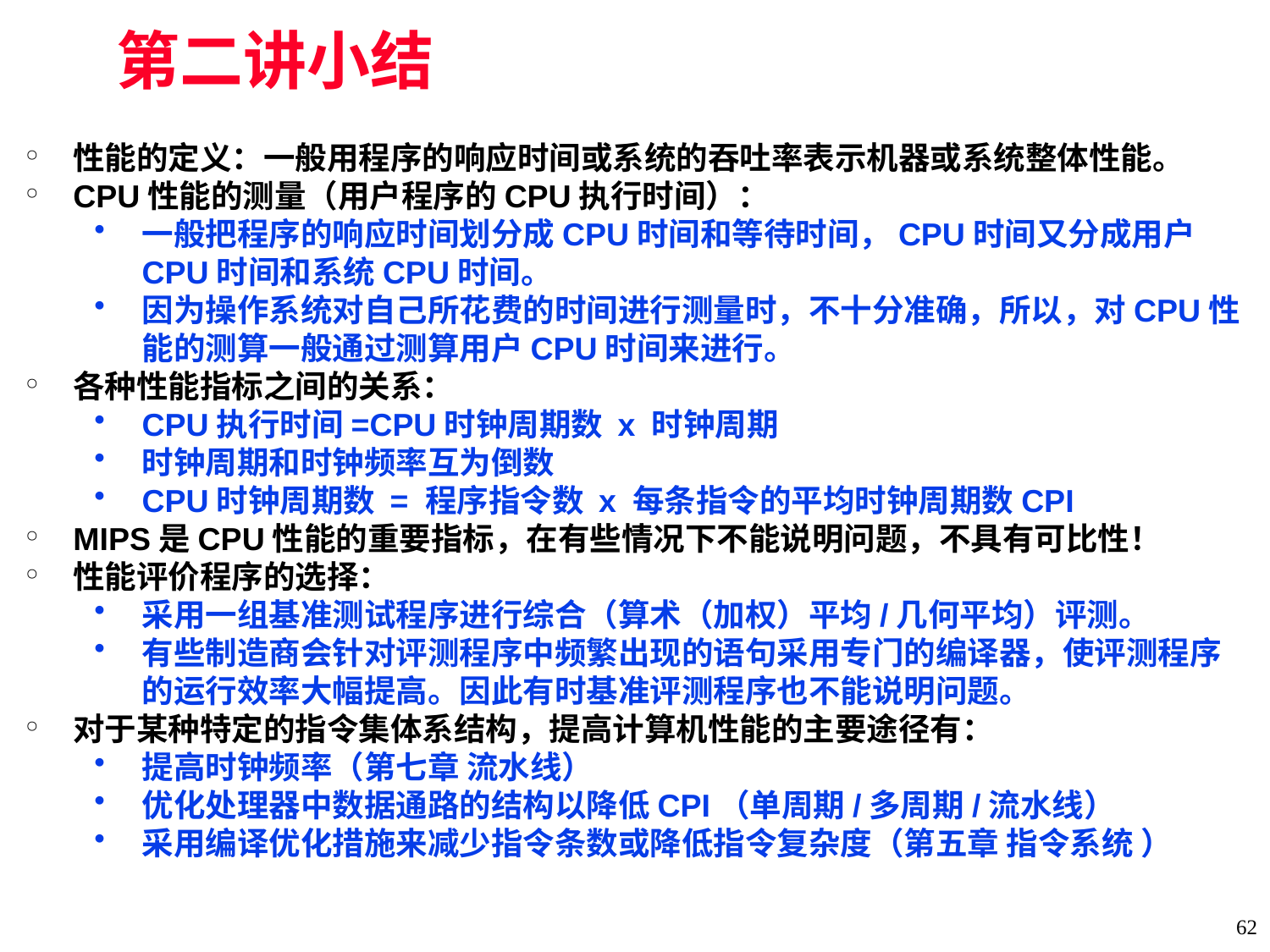

# 第二讲小结
性能的定义：一般用程序的响应时间或系统的吞吐率表示机器或系统整体性能。
CPU性能的测量（用户程序的CPU执行时间）：
一般把程序的响应时间划分成CPU时间和等待时间，CPU时间又分成用户CPU时间和系统CPU时间。
因为操作系统对自己所花费的时间进行测量时，不十分准确，所以，对CPU性能的测算一般通过测算用户CPU时间来进行。
各种性能指标之间的关系：
CPU执行时间=CPU时钟周期数 x 时钟周期
时钟周期和时钟频率互为倒数
CPU时钟周期数 = 程序指令数 x 每条指令的平均时钟周期数CPI
MIPS是CPU性能的重要指标，在有些情况下不能说明问题，不具有可比性！
性能评价程序的选择：
采用一组基准测试程序进行综合（算术（加权）平均/几何平均）评测。
有些制造商会针对评测程序中频繁出现的语句采用专门的编译器，使评测程序的运行效率大幅提高。因此有时基准评测程序也不能说明问题。
对于某种特定的指令集体系结构，提高计算机性能的主要途径有：
提高时钟频率（第七章 流水线）
优化处理器中数据通路的结构以降低CPI（单周期/多周期/流水线）
采用编译优化措施来减少指令条数或降低指令复杂度（第五章 指令系统 ）
62